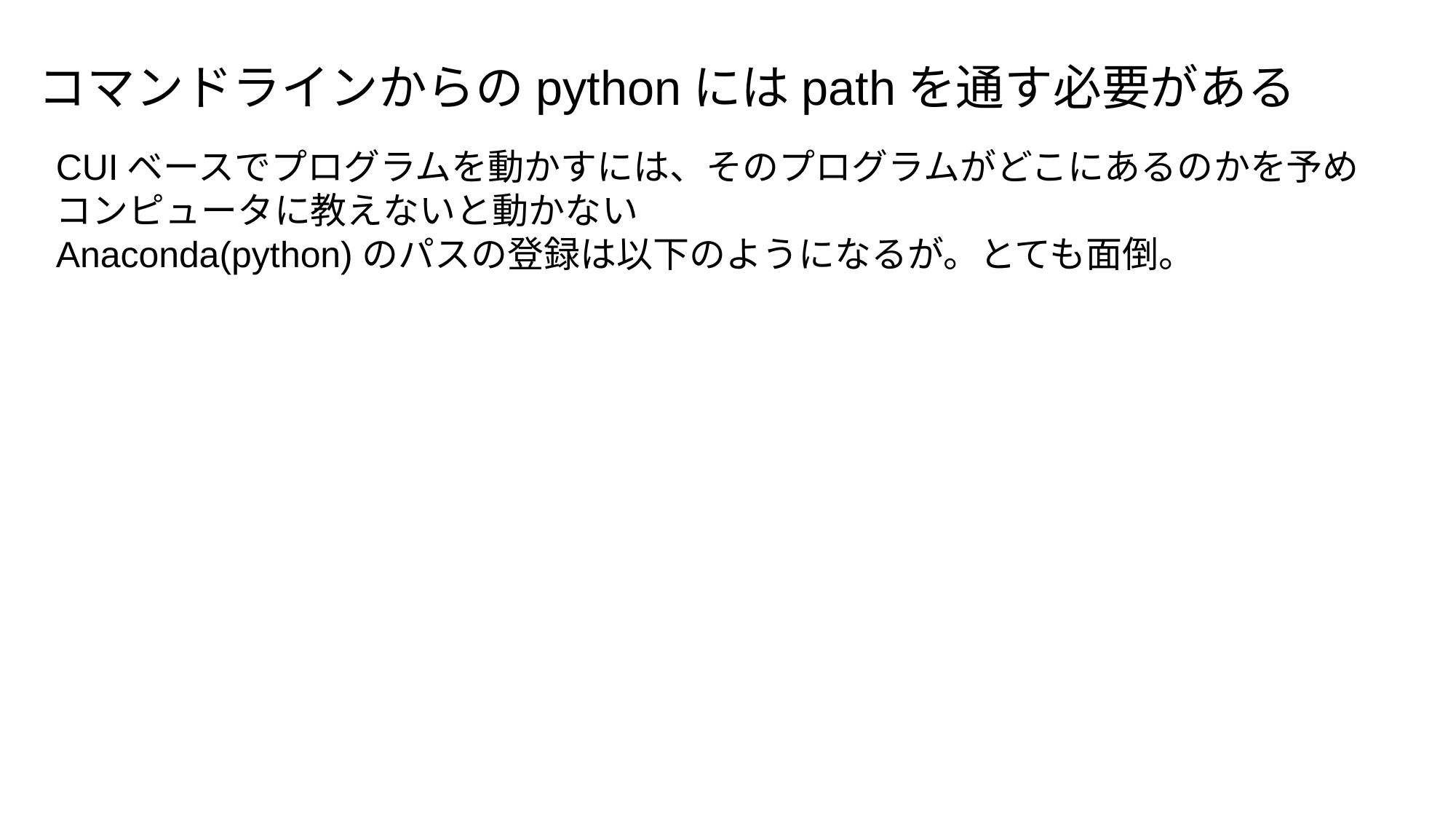

コマンドラインからのpythonにはpathを通す必要がある
CUIベースでプログラムを動かすには、そのプログラムがどこにあるのかを予め
コンピュータに教えないと動かない
Anaconda(python)のパスの登録は以下のようになるが。とても面倒。